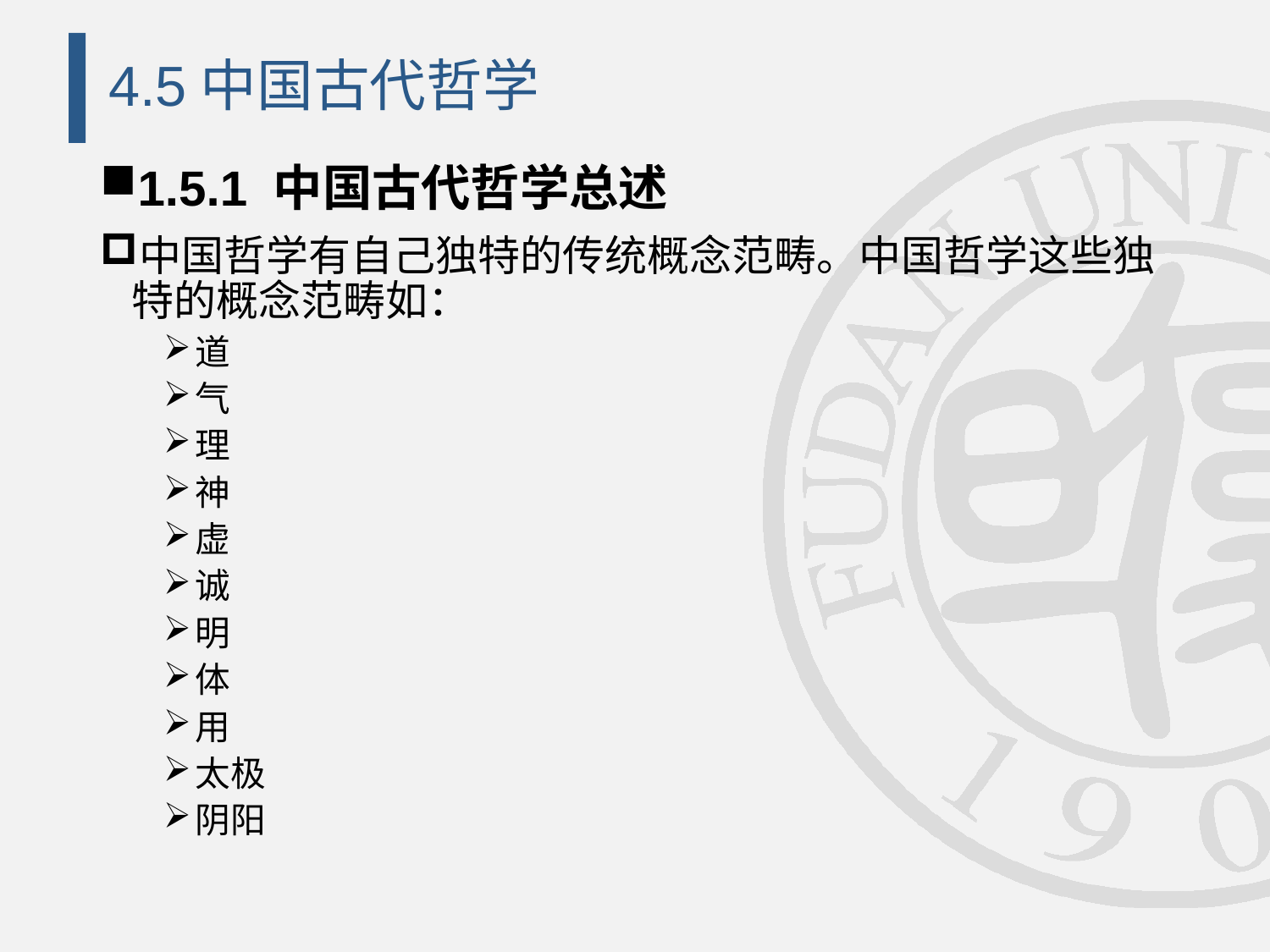

# 4.5中国古代哲学
1.5.1 中国古代哲学总述
中国哲学有自己独特的传统概念范畴。中国哲学这些独特的概念范畴如：
道
气
理
神
虚
诚
明
体
用
太极
阴阳